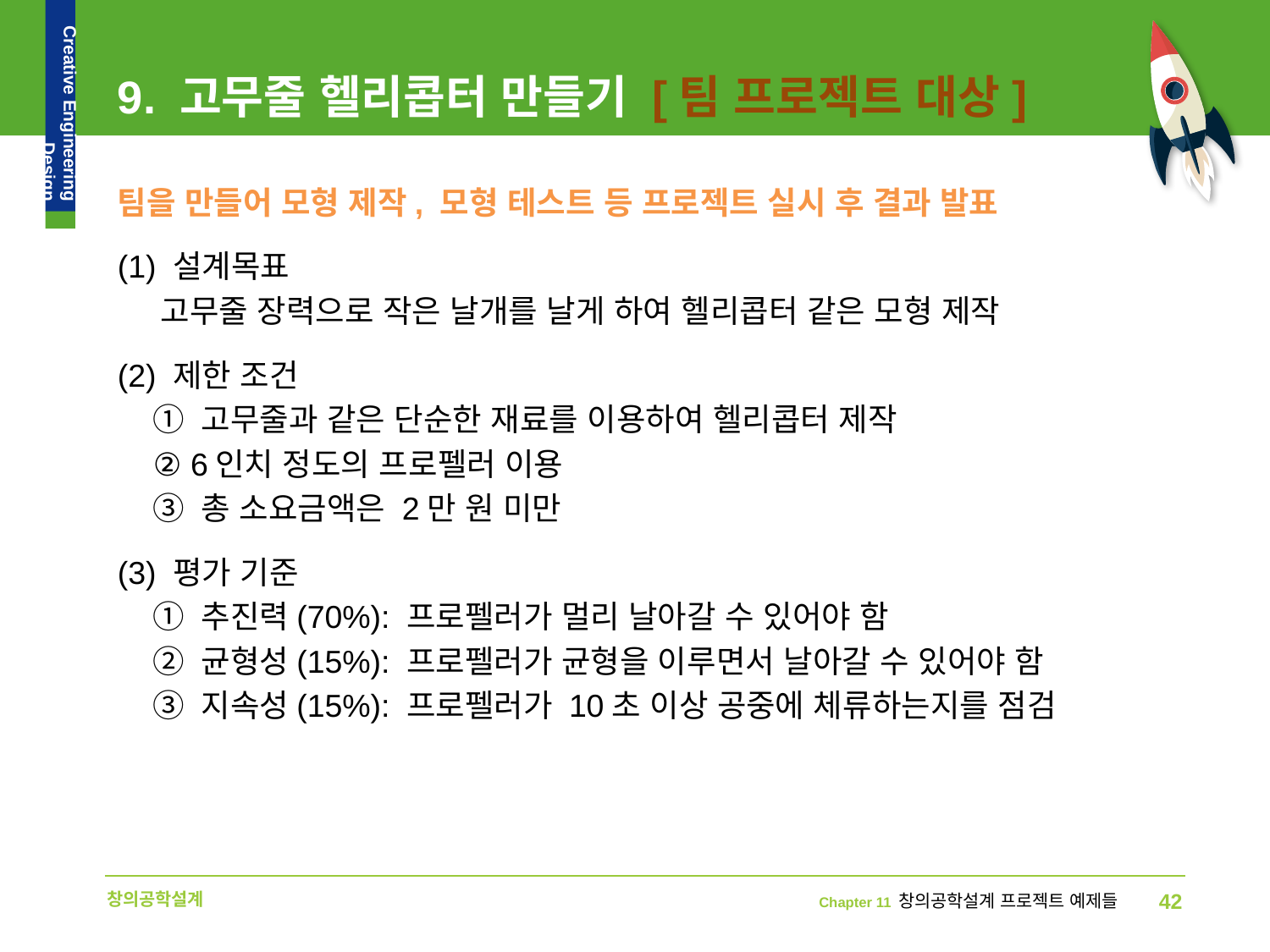

# 9. 고무줄 헬리콥터 만들기 [팀 프로젝트 대상]
팀을 만들어 모형 제작, 모형 테스트 등 프로젝트 실시 후 결과 발표

(1) 설계목표
    고무줄 장력으로 작은 날개를 날게 하여 헬리콥터 같은 모형 제작

(2) 제한 조건
    ① 고무줄과 같은 단순한 재료를 이용하여 헬리콥터 제작
    ② 6인치 정도의 프로펠러 이용
    ③ 총 소요금액은 2만 원 미만

(3) 평가 기준
    ① 추진력(70%): 프로펠러가 멀리 날아갈 수 있어야 함
    ② 균형성(15%): 프로펠러가 균형을 이루면서 날아갈 수 있어야 함
    ③ 지속성(15%): 프로펠러가 10초 이상 공중에 체류하는지를 점검